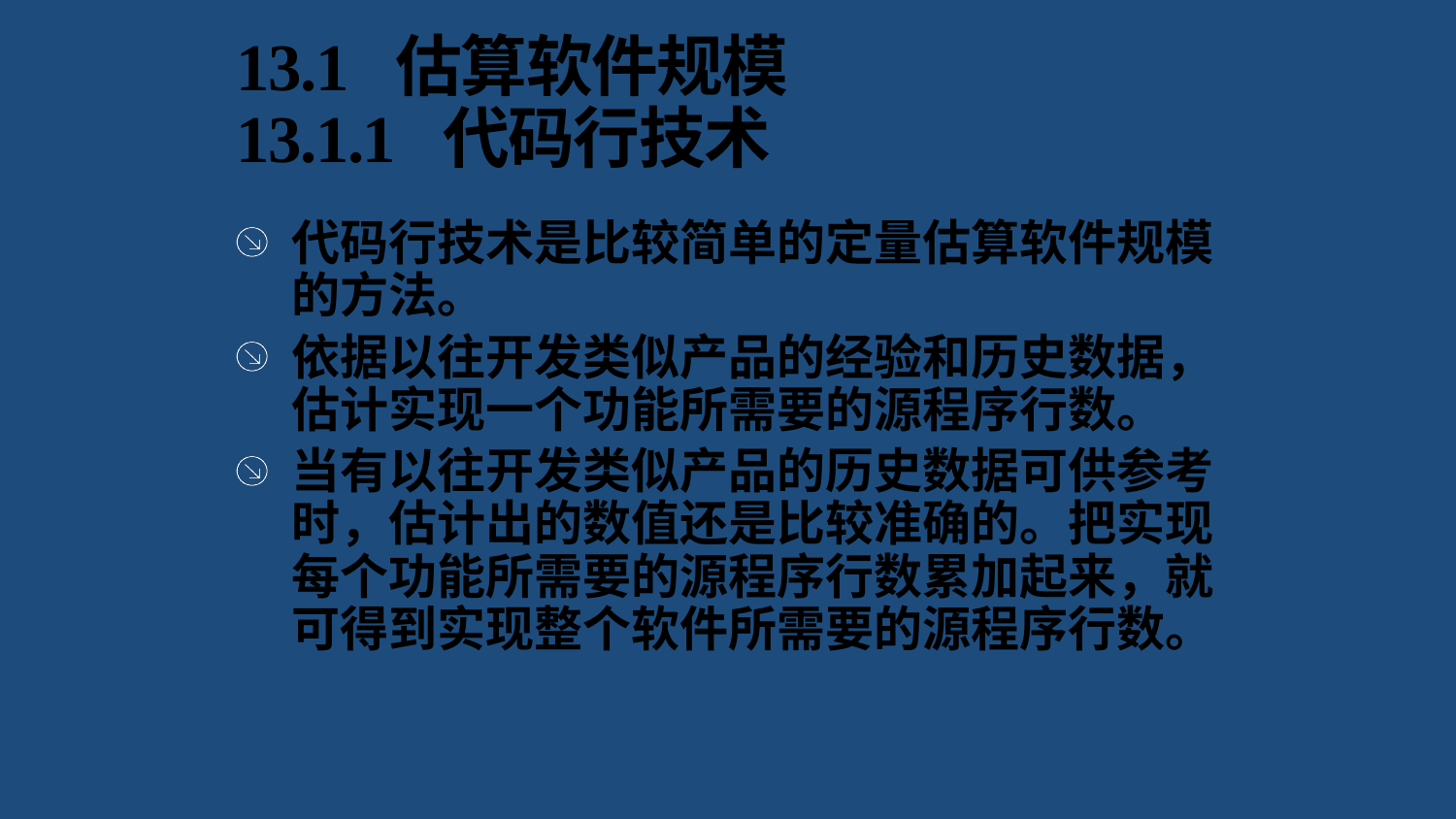

# 13.1  估算软件规模 13.1.1  代码行技术
代码行技术是比较简单的定量估算软件规模的方法。
依据以往开发类似产品的经验和历史数据，估计实现一个功能所需要的源程序行数。
当有以往开发类似产品的历史数据可供参考时，估计出的数值还是比较准确的。把实现每个功能所需要的源程序行数累加起来，就可得到实现整个软件所需要的源程序行数。